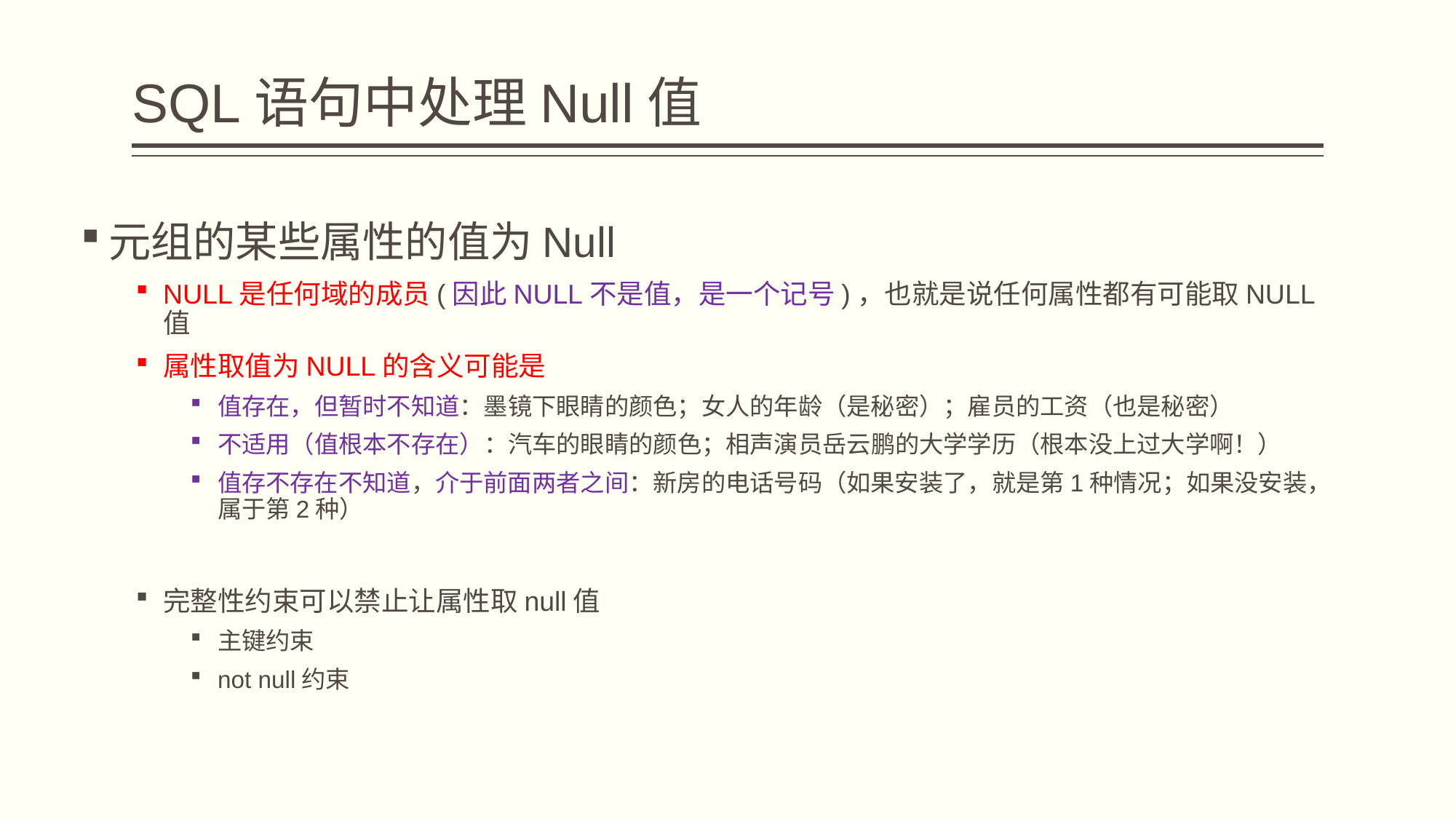

# SQL语句中处理Null值
元组的某些属性的值为Null
NULL是任何域的成员(因此NULL不是值，是一个记号)，也就是说任何属性都有可能取NULL值
属性取值为NULL的含义可能是
值存在，但暂时不知道：墨镜下眼睛的颜色；女人的年龄（是秘密）；雇员的工资（也是秘密）
不适用（值根本不存在）：汽车的眼睛的颜色；相声演员岳云鹏的大学学历（根本没上过大学啊！）
值存不存在不知道，介于前面两者之间：新房的电话号码（如果安装了，就是第1种情况；如果没安装，属于第2种）

完整性约束可以禁止让属性取null值
主键约束
not null约束